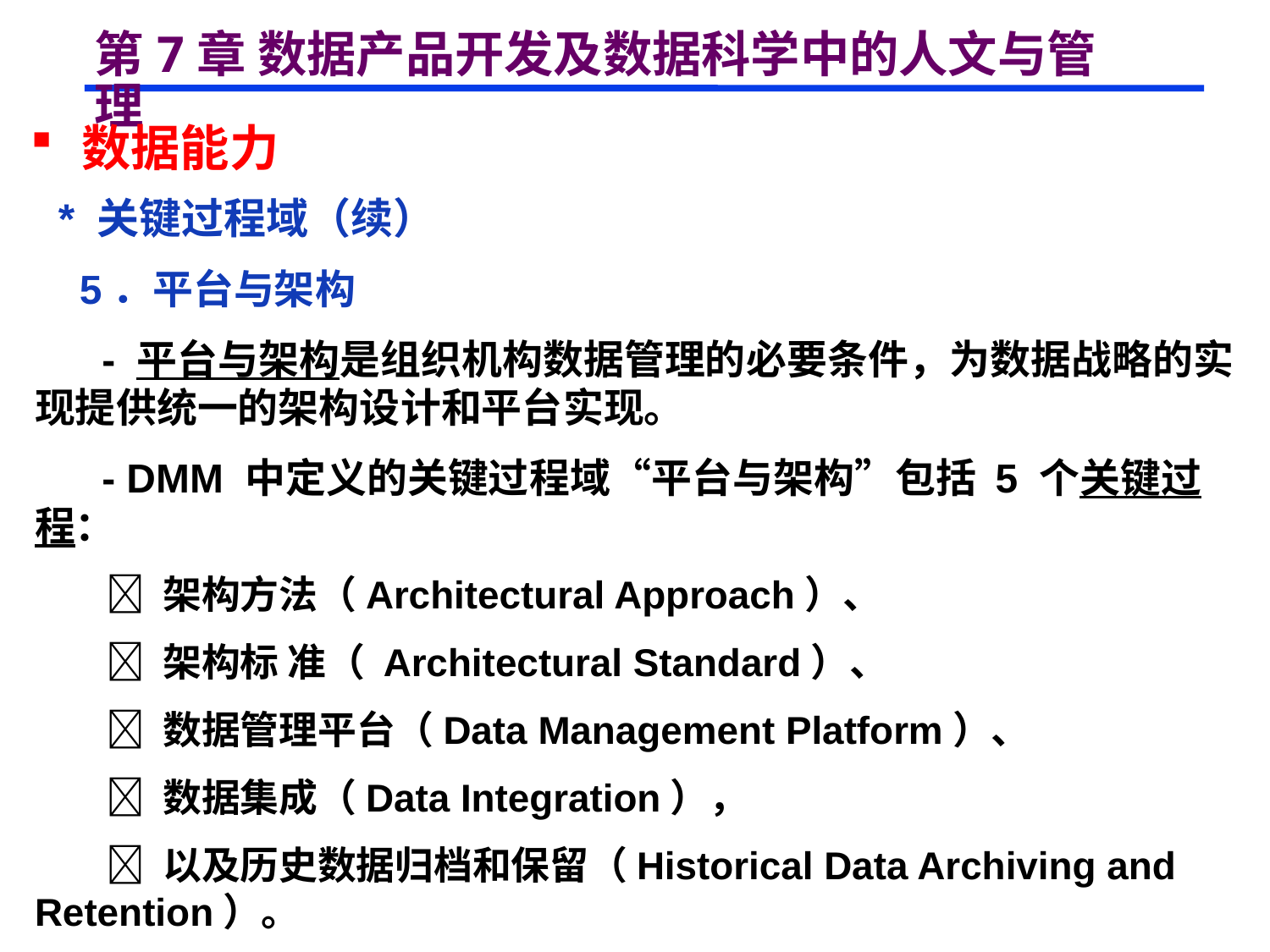

# 第7章 数据产品开发及数据科学中的人文与管理
 数据能力
  * 关键过程域（续）
    5．平台与架构
      - 平台与架构是组织机构数据管理的必要条件，为数据战略的实现提供统一的架构设计和平台实现。
      - DMM 中定义的关键过程域“平台与架构”包括 5 个关键过程：
        • 架构方法（Architectural Approach）、
        • 架构标 准（ Architectural Standard）、
        • 数据管理平台（Data Management Platform）、
        • 数据集成（Data Integration），
        • 以及历史数据归档和保留（Historical Data Archiving and Retention）。